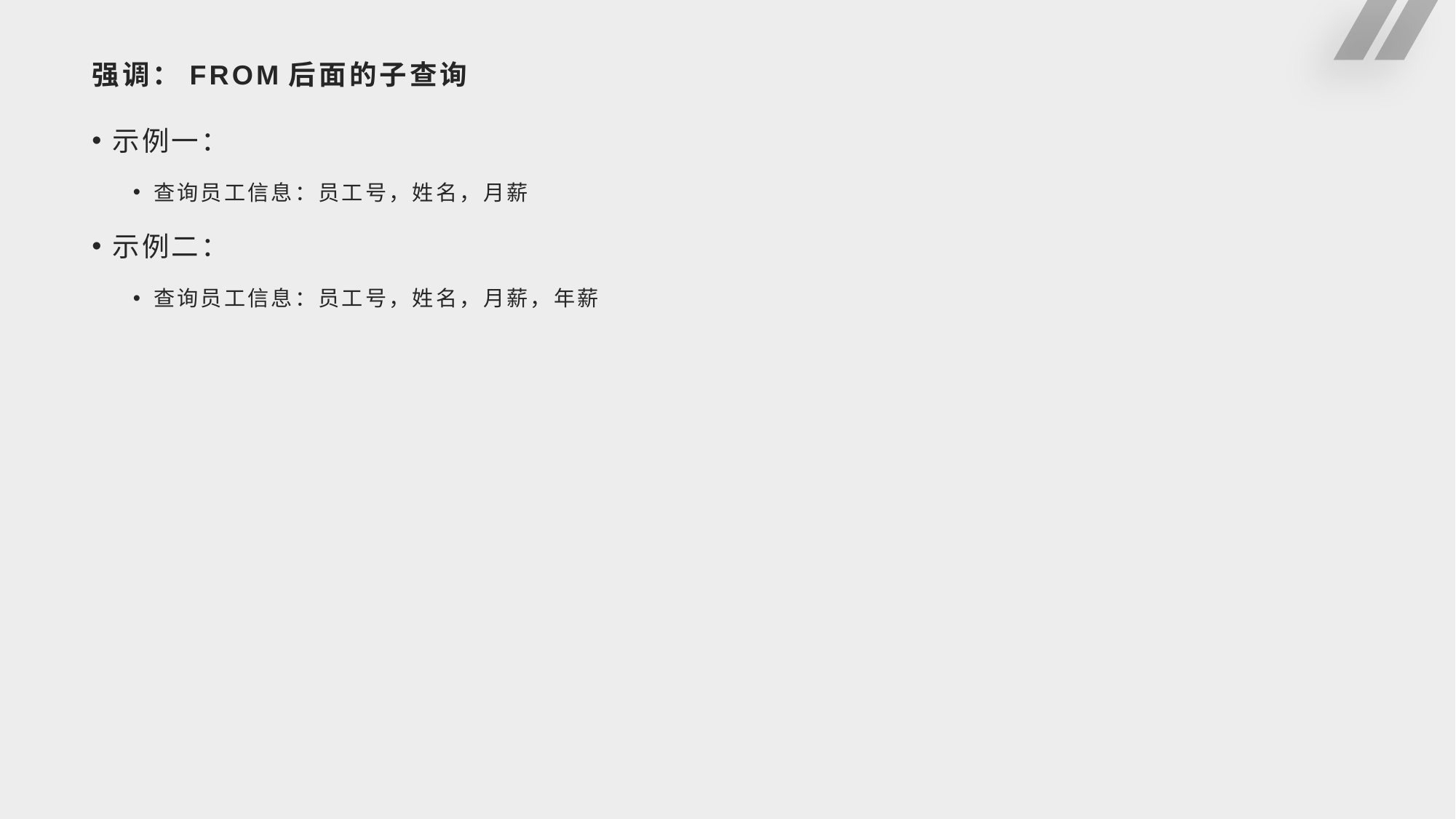

# 强调：FROM后面的子查询
示例一：
查询员工信息：员工号，姓名，月薪
示例二：
查询员工信息：员工号，姓名，月薪，年薪